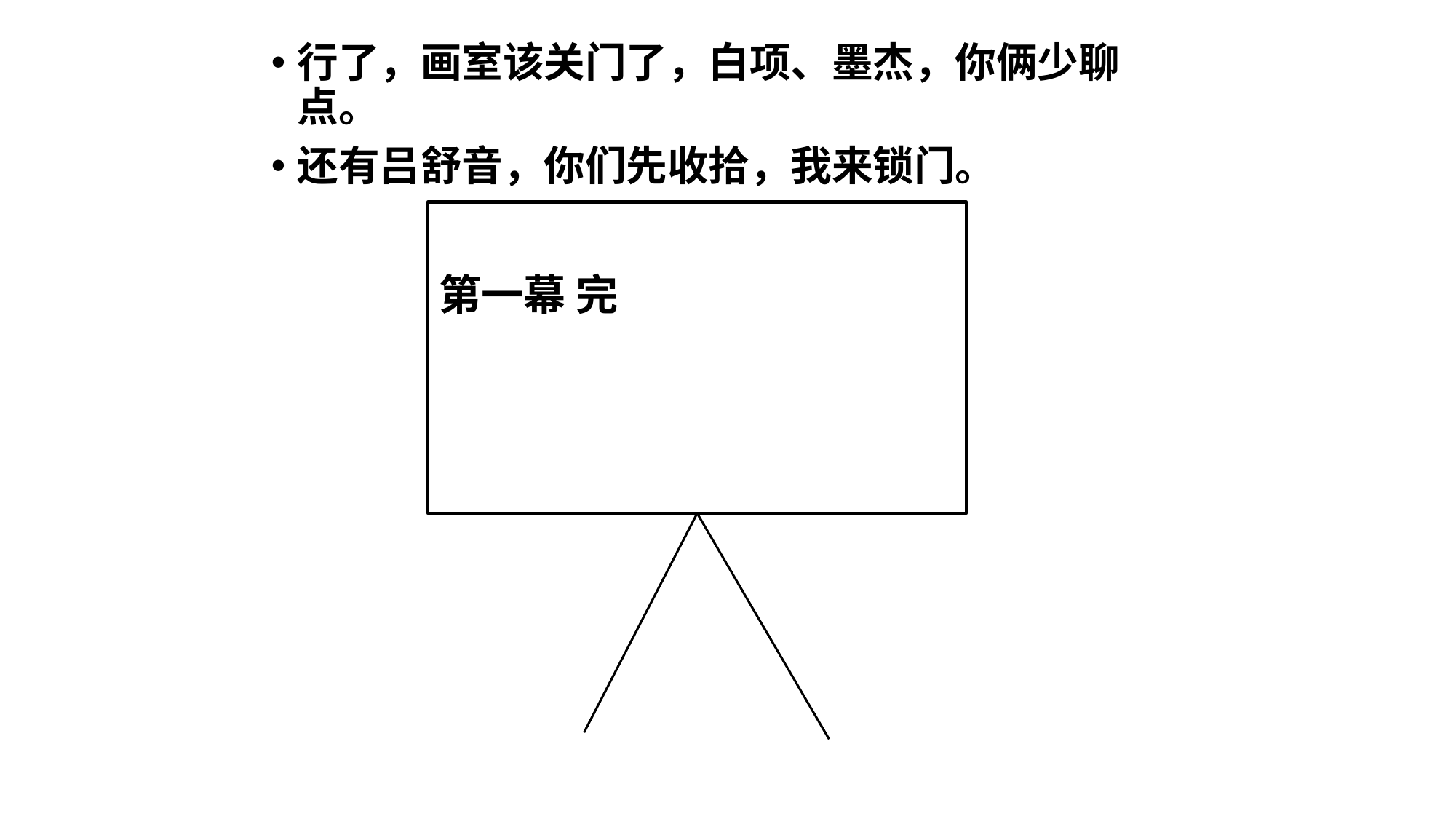

行了，画室该关门了，白项、墨杰，你俩少聊点。
还有吕舒音，你们先收拾，我来锁门。

第一幕 完